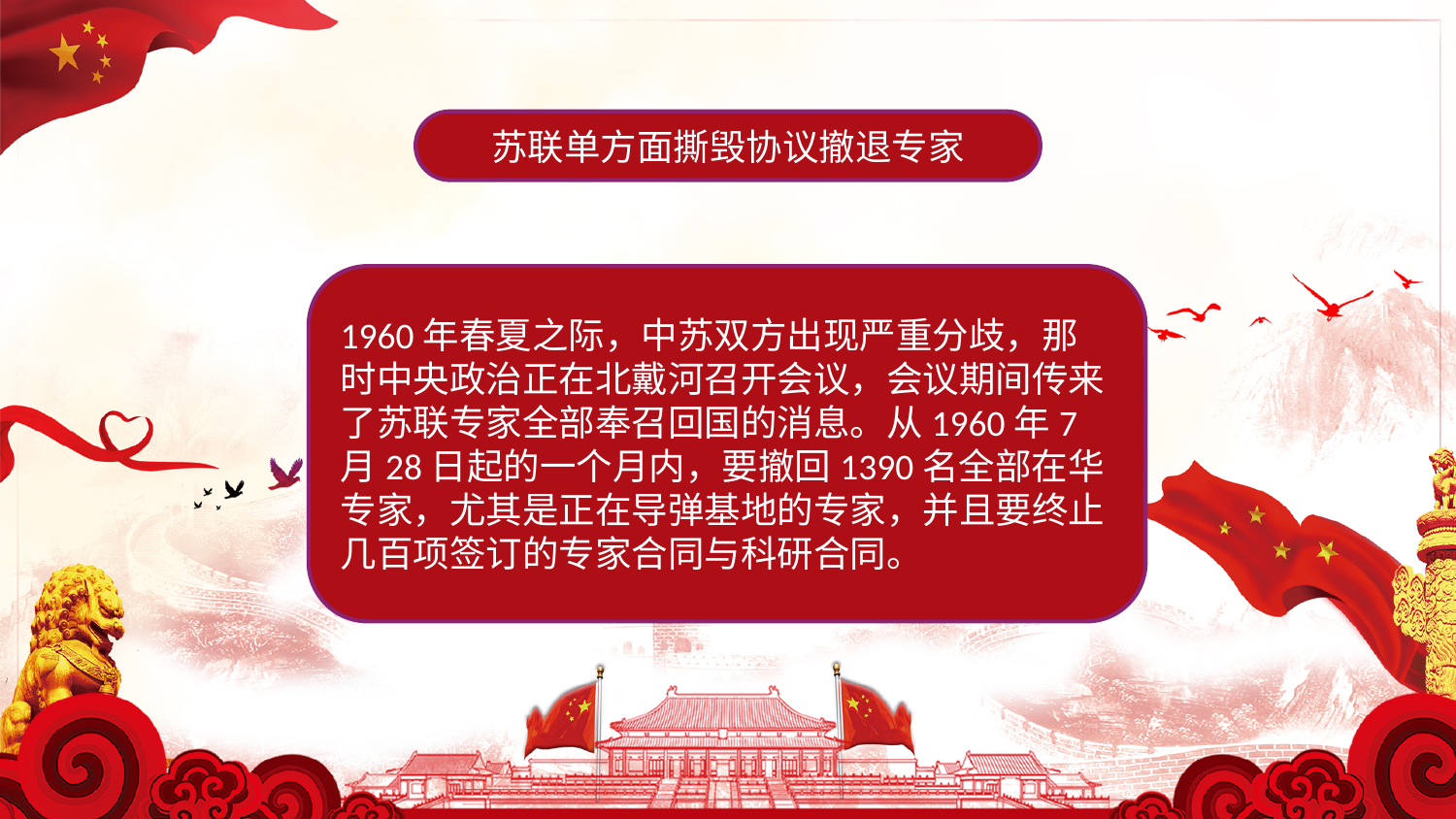

苏联单方面撕毁协议撤退专家
1960年春夏之际，中苏双方出现严重分歧，那时中央政治正在北戴河召开会议，会议期间传来了苏联专家全部奉召回国的消息。从1960年7月28日起的一个月内，要撤回1390名全部在华专家，尤其是正在导弹基地的专家，并且要终止几百项签订的专家合同与科研合同。